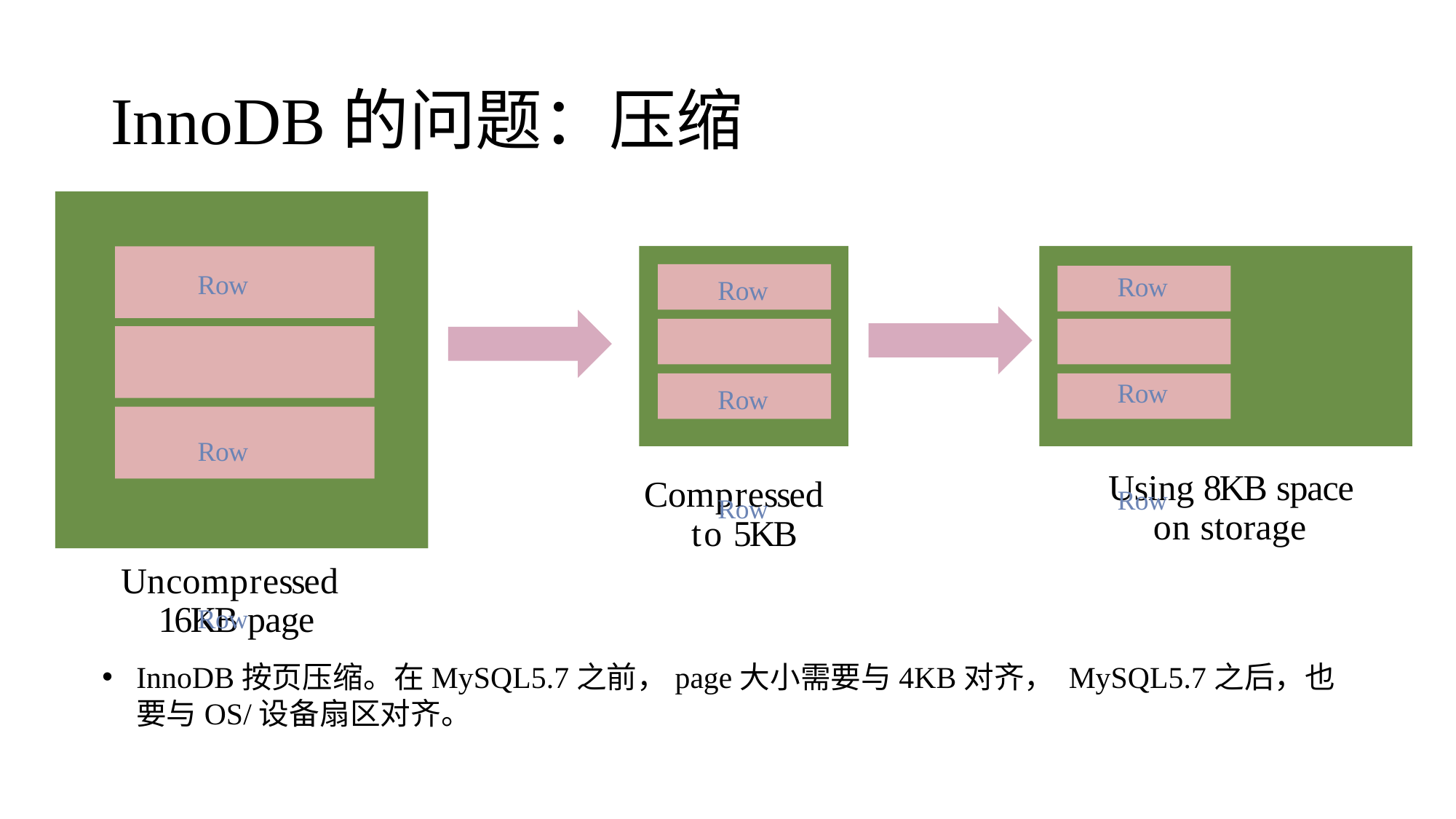

# InnoDB的问题：压缩
Row  Row  Row

Row  Row  Row

Row  Row  Row

Using 8KB space  on storage
Compressed  to 5KB
Uncompressed  16KB page
InnoDB按页压缩。在MySQL5.7之前，page大小需要与4KB对齐， MySQL5.7之后，也要与OS/设备扇区对齐。